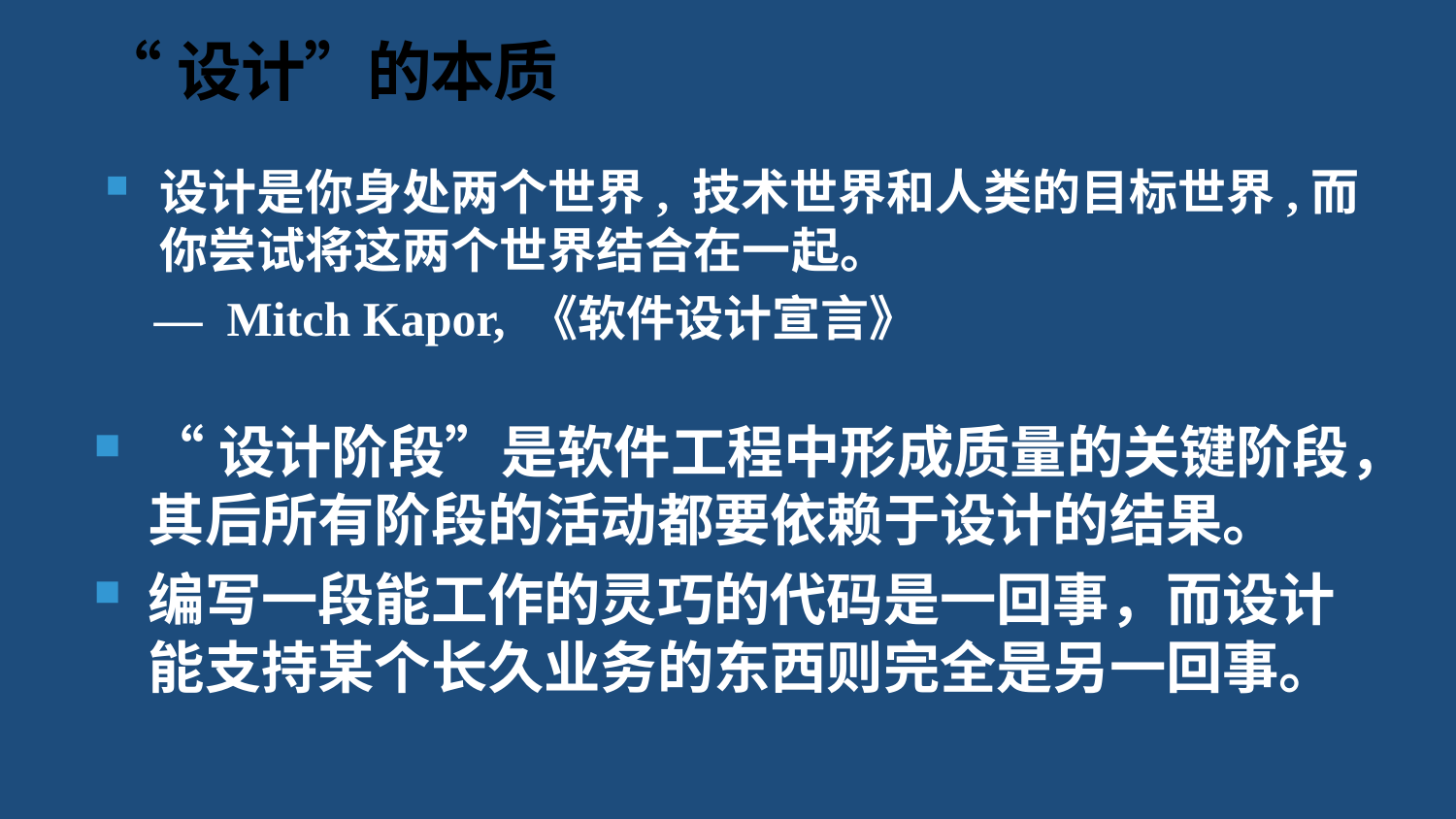

# “设计”的本质
设计是你身处两个世界, 技术世界和人类的目标世界,而你尝试将这两个世界结合在一起。
    —  Mitch Kapor, 《软件设计宣言》
“设计阶段”是软件工程中形成质量的关键阶段，其后所有阶段的活动都要依赖于设计的结果。
编写一段能工作的灵巧的代码是一回事，而设计能支持某个长久业务的东西则完全是另一回事。